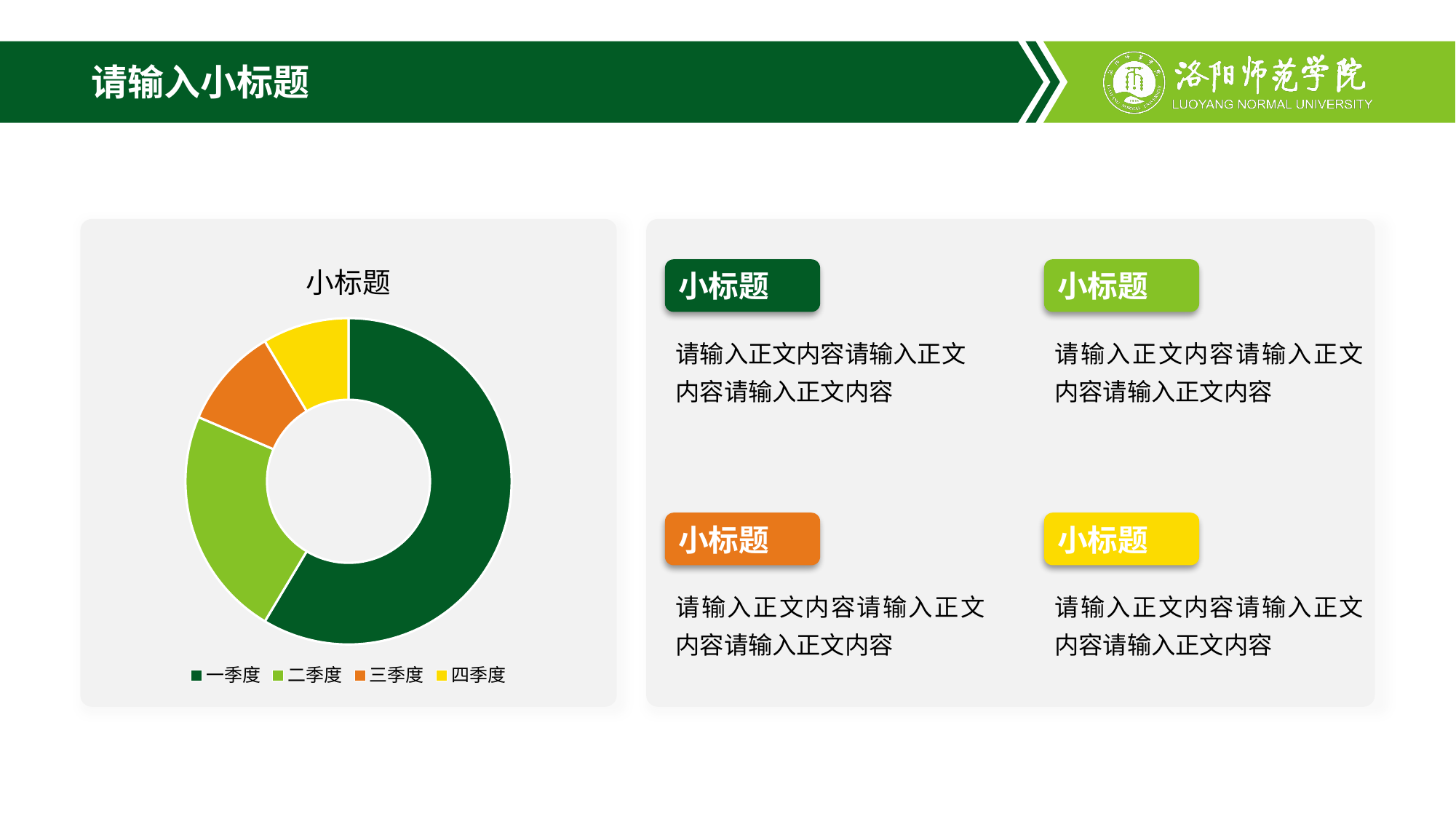

# 请输入小标题

### Chart: 小标题

| Category | 销售额 |
|---|---|
| 一季度 | 8.2 |
| 二季度 | 3.2 |
| 三季度 | 1.4 |
| 四季度 | 1.2 |
小标题
小标题
请输入正文内容请输入正文内容请输入正文内容
请输入正文内容请输入正文内容请输入正文内容
小标题
小标题
请输入正文内容请输入正文内容请输入正文内容
请输入正文内容请输入正文内容请输入正文内容